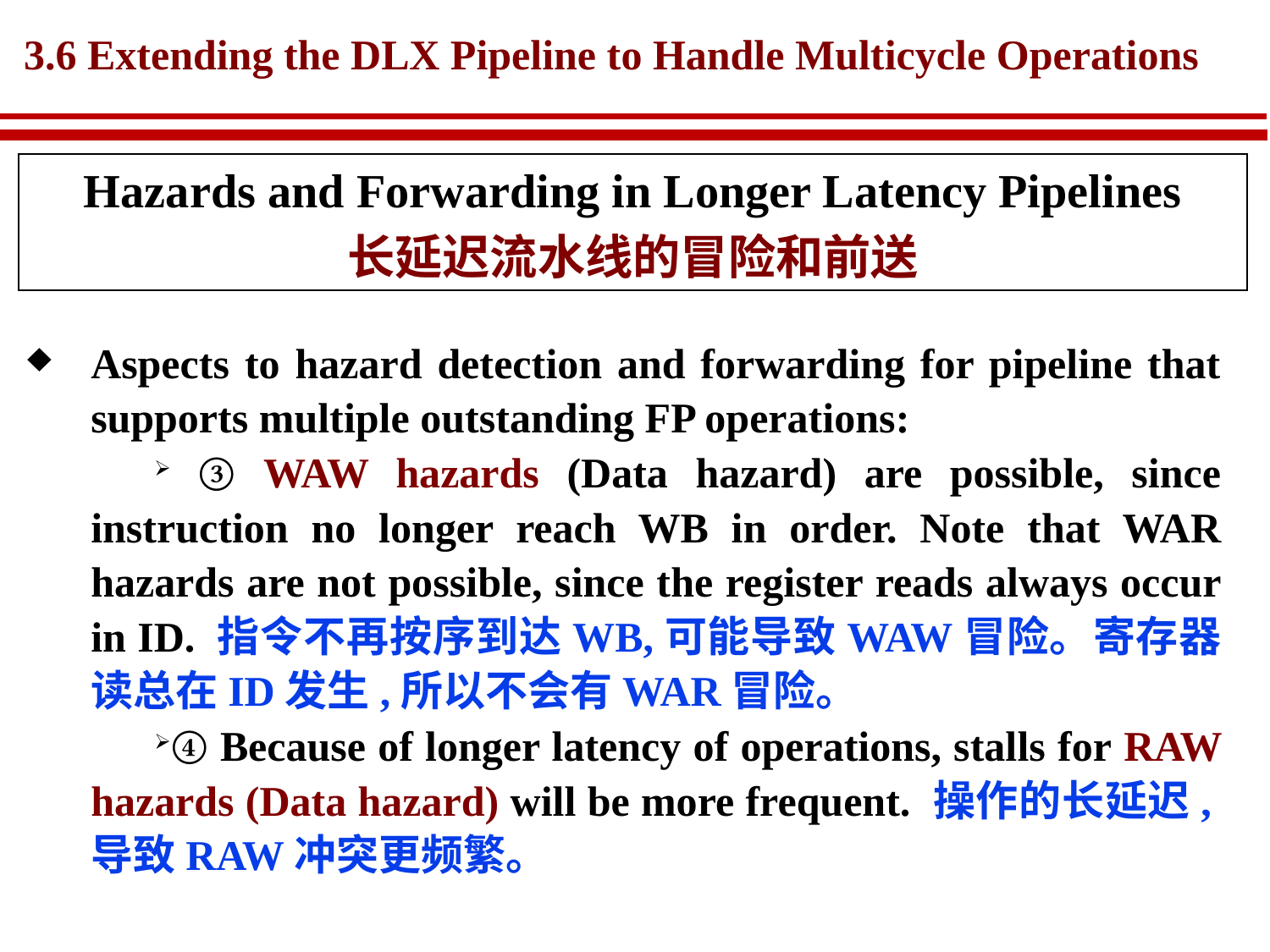

# 3.6 Extending the DLX Pipeline to Handle Multicycle Operations
Hazards and Forwarding in Longer Latency Pipelines
长延迟流水线的冒险和前送
Aspects to hazard detection and forwarding for pipeline that supports multiple outstanding FP operations:
 ③ WAW hazards (Data hazard) are possible, since instruction no longer reach WB in order. Note that WAR hazards are not possible, since the register reads always occur in ID. 指令不再按序到达WB,可能导致WAW冒险。寄存器读总在ID发生,所以不会有WAR冒险。
④ Because of longer latency of operations, stalls for RAW hazards (Data hazard) will be more frequent. 操作的长延迟,导致RAW冲突更频繁。